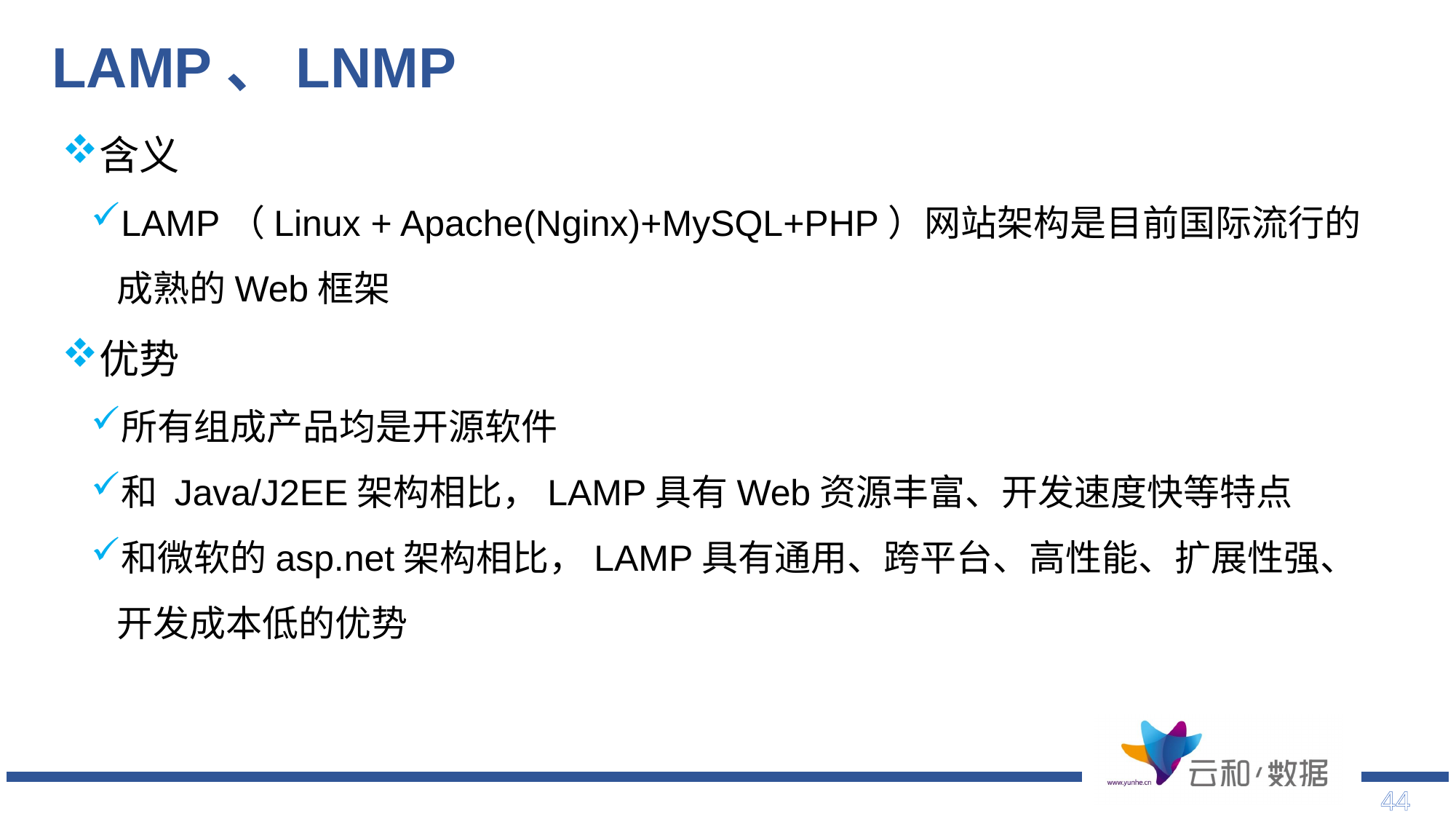

LAMP、LNMP
含义
LAMP（Linux + Apache(Nginx)+MySQL+PHP）网站架构是目前国际流行的成熟的Web框架
优势
所有组成产品均是开源软件
和 Java/J2EE架构相比，LAMP具有Web资源丰富、开发速度快等特点
和微软的asp.net架构相比，LAMP具有通用、跨平台、高性能、扩展性强、开发成本低的优势